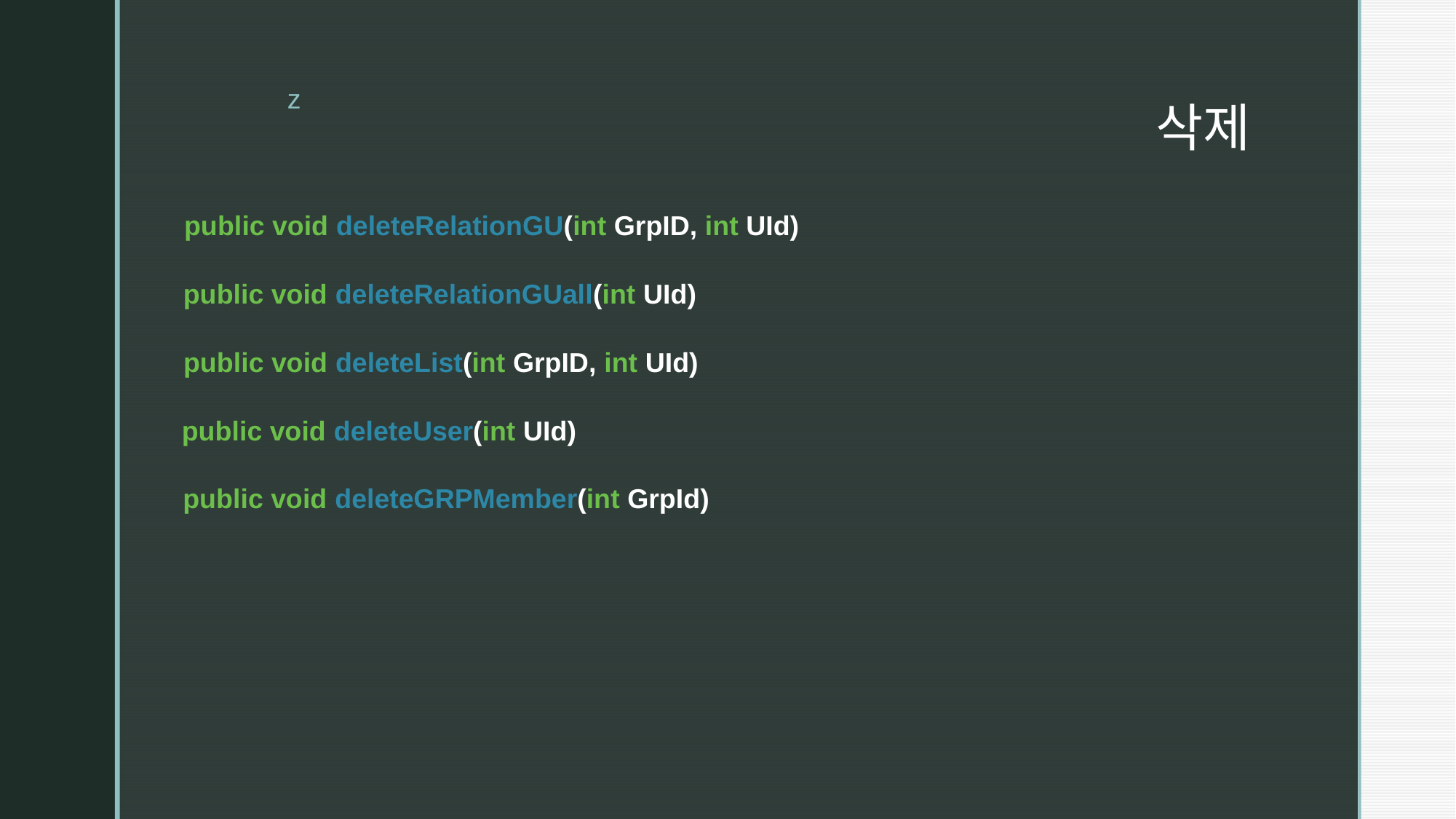

# 삭제
public void deleteRelationGU(int GrpID, int UId)
public void deleteRelationGUall(int UId)
public void deleteList(int GrpID, int UId)
public void deleteUser(int UId)
public void deleteGRPMember(int GrpId)